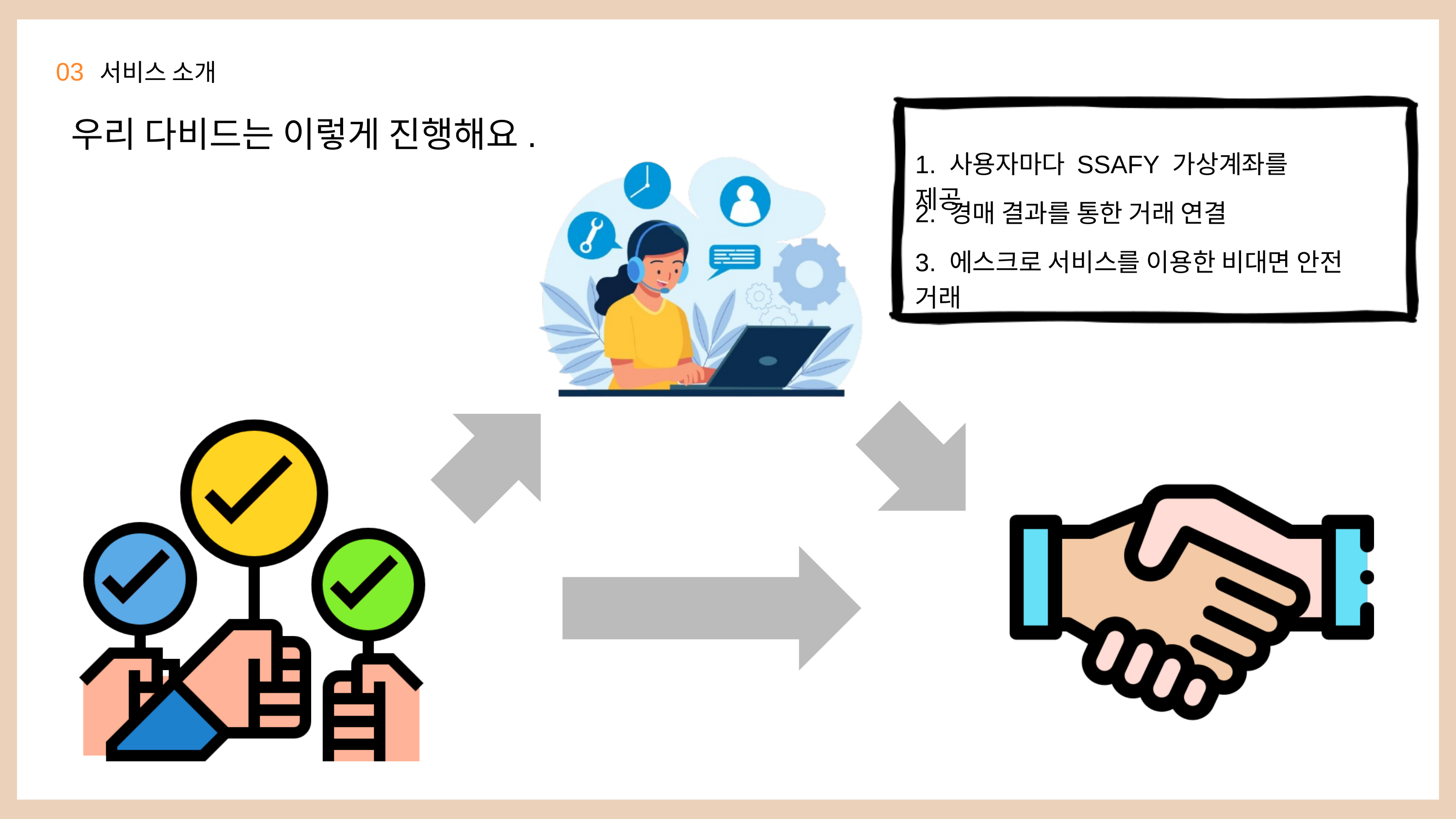

03
서비스 소개

우리 다비드는 이렇게 진행해요.
1. 사용자마다 SSAFY 가상계좌를 제공
2. 경매 결과를 통한 거래 연결
3. 에스크로 서비스를 이용한 비대면 안전 거래